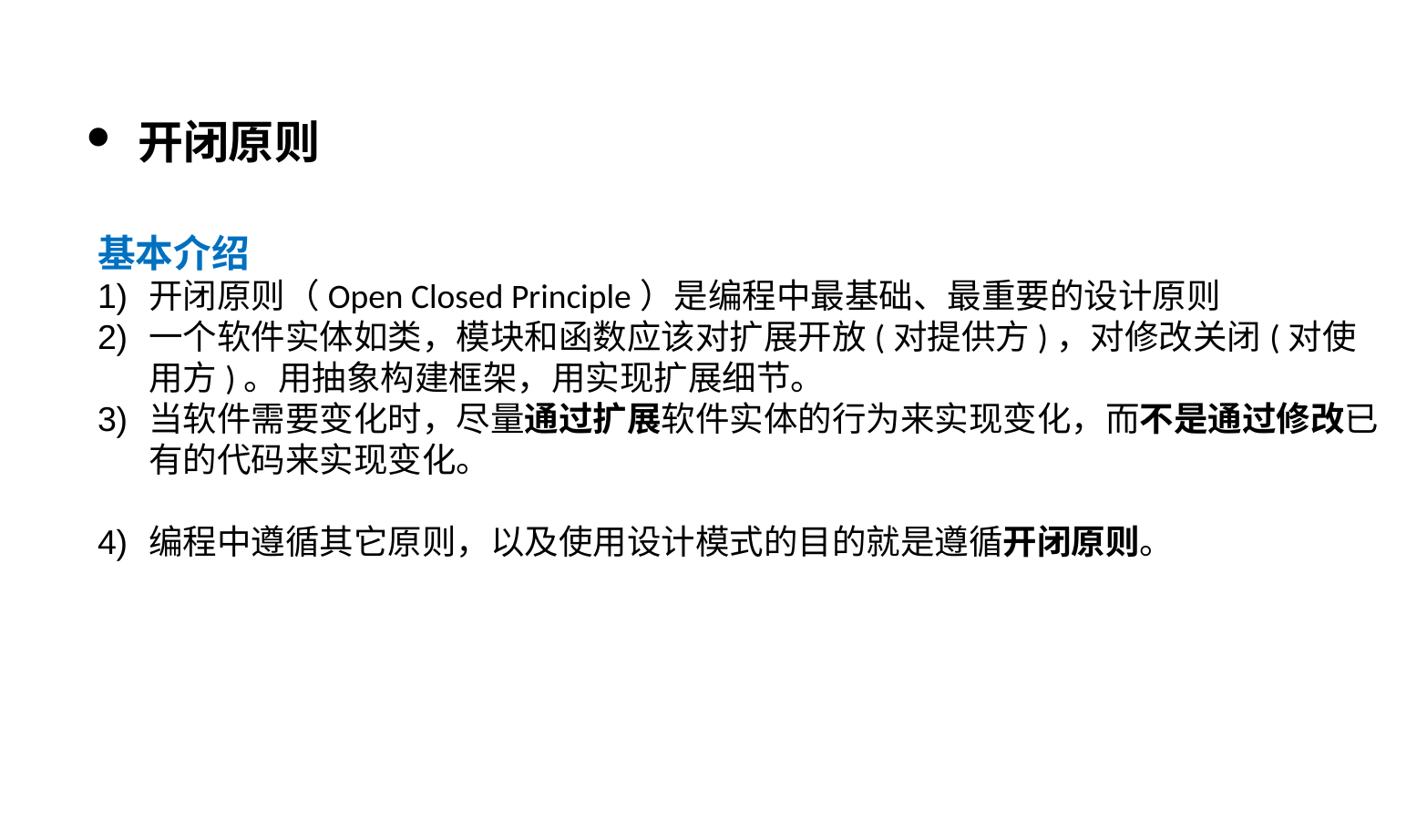

开闭原则

基本介绍
开闭原则（Open Closed Principle）是编程中最基础、最重要的设计原则
一个软件实体如类，模块和函数应该对扩展开放(对提供方)，对修改关闭(对使用方)。用抽象构建框架，用实现扩展细节。
当软件需要变化时，尽量通过扩展软件实体的行为来实现变化，而不是通过修改已有的代码来实现变化。

编程中遵循其它原则，以及使用设计模式的目的就是遵循开闭原则。